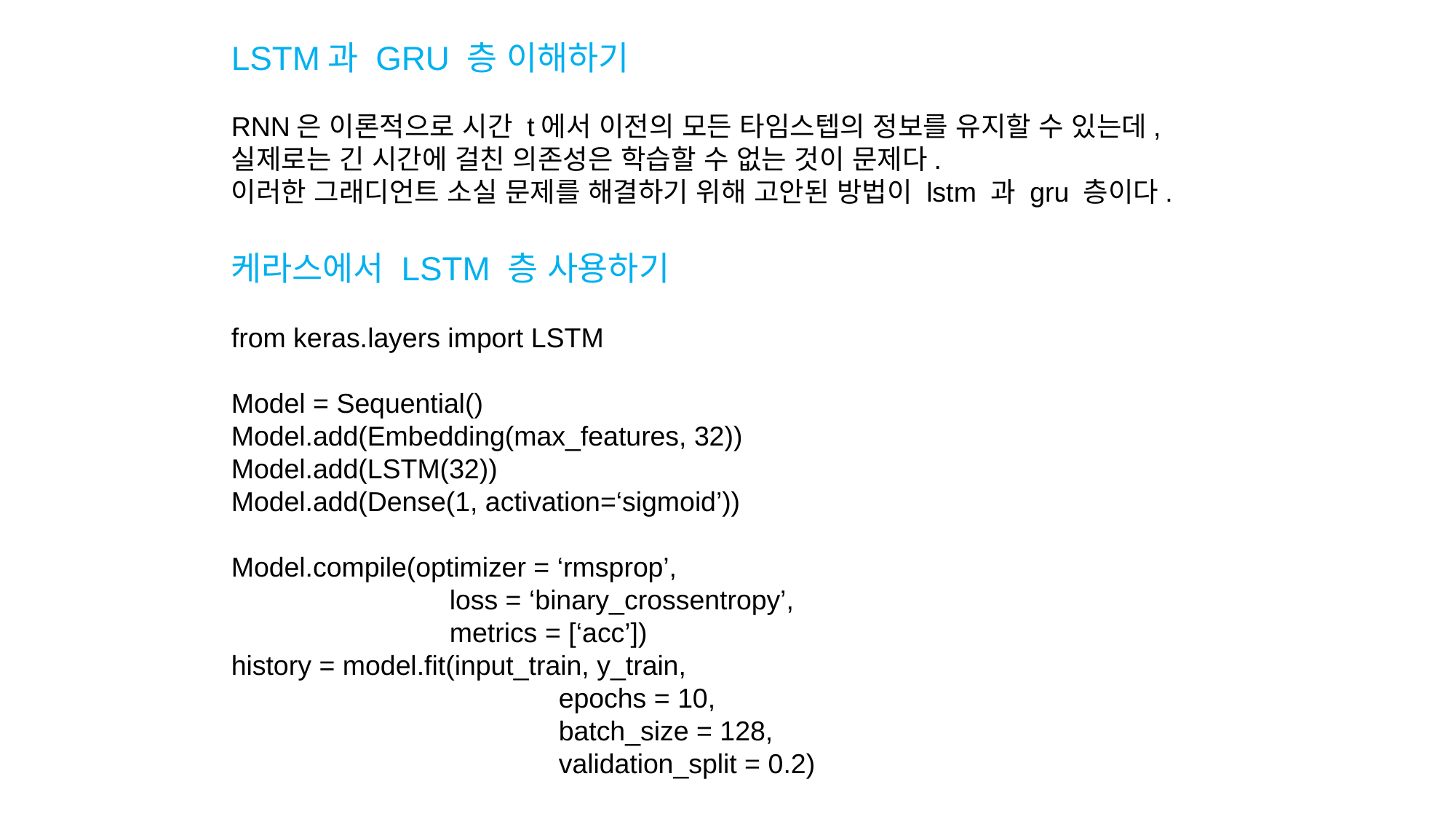

LSTM과 GRU 층 이해하기

RNN은 이론적으로 시간 t에서 이전의 모든 타임스텝의 정보를 유지할 수 있는데,
실제로는 긴 시간에 걸친 의존성은 학습할 수 없는 것이 문제다.
이러한 그래디언트 소실 문제를 해결하기 위해 고안된 방법이 lstm 과 gru 층이다.

케라스에서 LSTM 층 사용하기

from keras.layers import LSTM

Model = Sequential()
Model.add(Embedding(max_features, 32))
Model.add(LSTM(32))
Model.add(Dense(1, activation=‘sigmoid’))

Model.compile(optimizer = ‘rmsprop’,
		loss = ‘binary_crossentropy’,
		metrics = [‘acc’])
history = model.fit(input_train, y_train,
			epochs = 10,
			batch_size = 128,
			validation_split = 0.2)